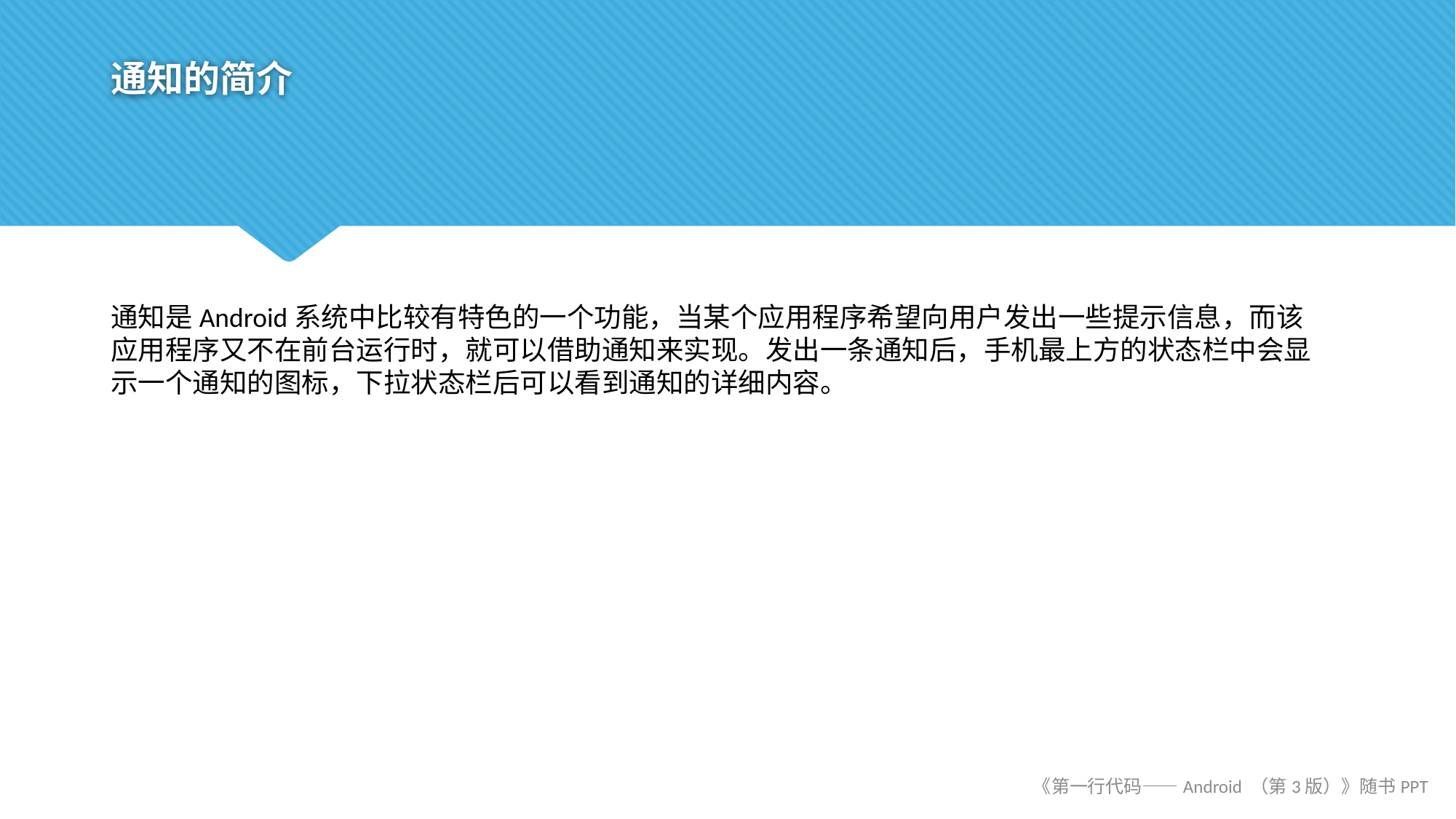

# 通知的简介
通知是Android系统中比较有特色的一个功能，当某个应用程序希望向用户发出一些提示信息，而该应用程序又不在前台运行时，就可以借助通知来实现。发出一条通知后，手机最上方的状态栏中会显示一个通知的图标，下拉状态栏后可以看到通知的详细内容。